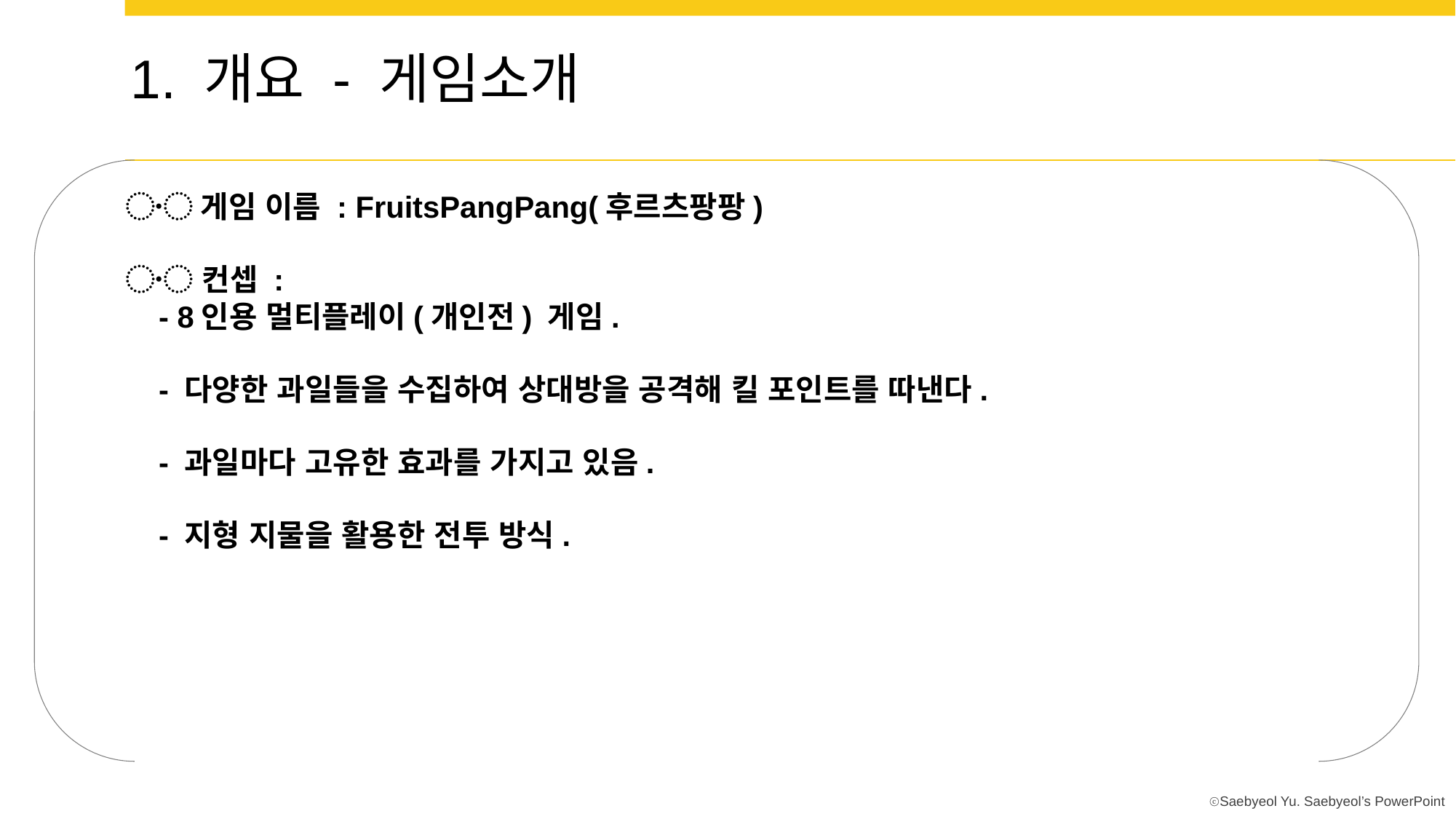

1. 개요 - 게임소개

〮 게임 이름 : FruitsPangPang(후르츠팡팡)

〮 컨셉 :
    - 8인용 멀티플레이(개인전) 게임.

    - 다양한 과일들을 수집하여 상대방을 공격해 킬 포인트를 따낸다.

    - 과일마다 고유한 효과를 가지고 있음.

    - 지형 지물을 활용한 전투 방식.